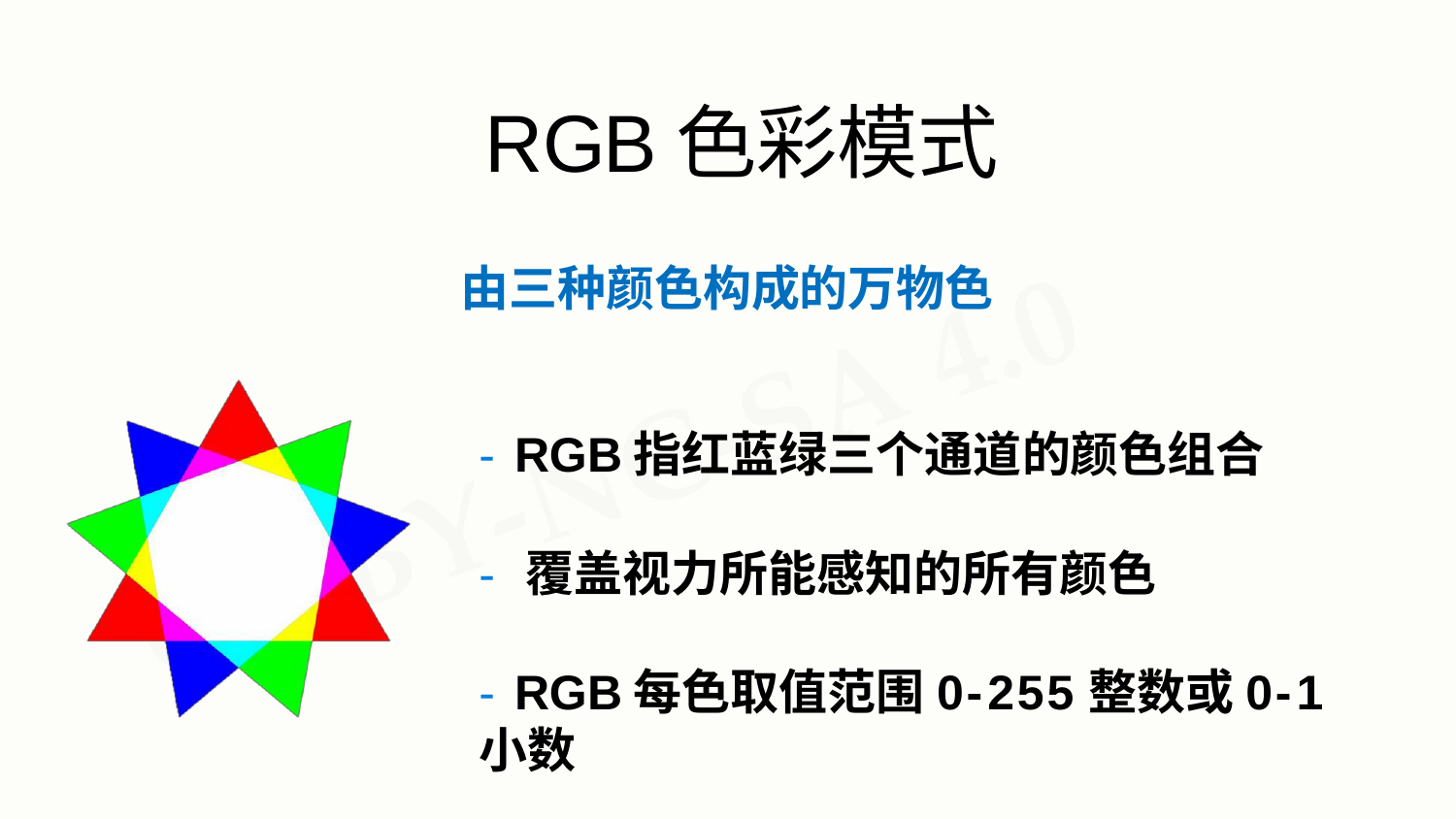

# RGB色彩模式
由三种颜色构成的万物色

- RGB指红蓝绿三个通道的颜色组合

- 覆盖视力所能感知的所有颜色

- RGB每色取值范围0-255整数或0-1小数